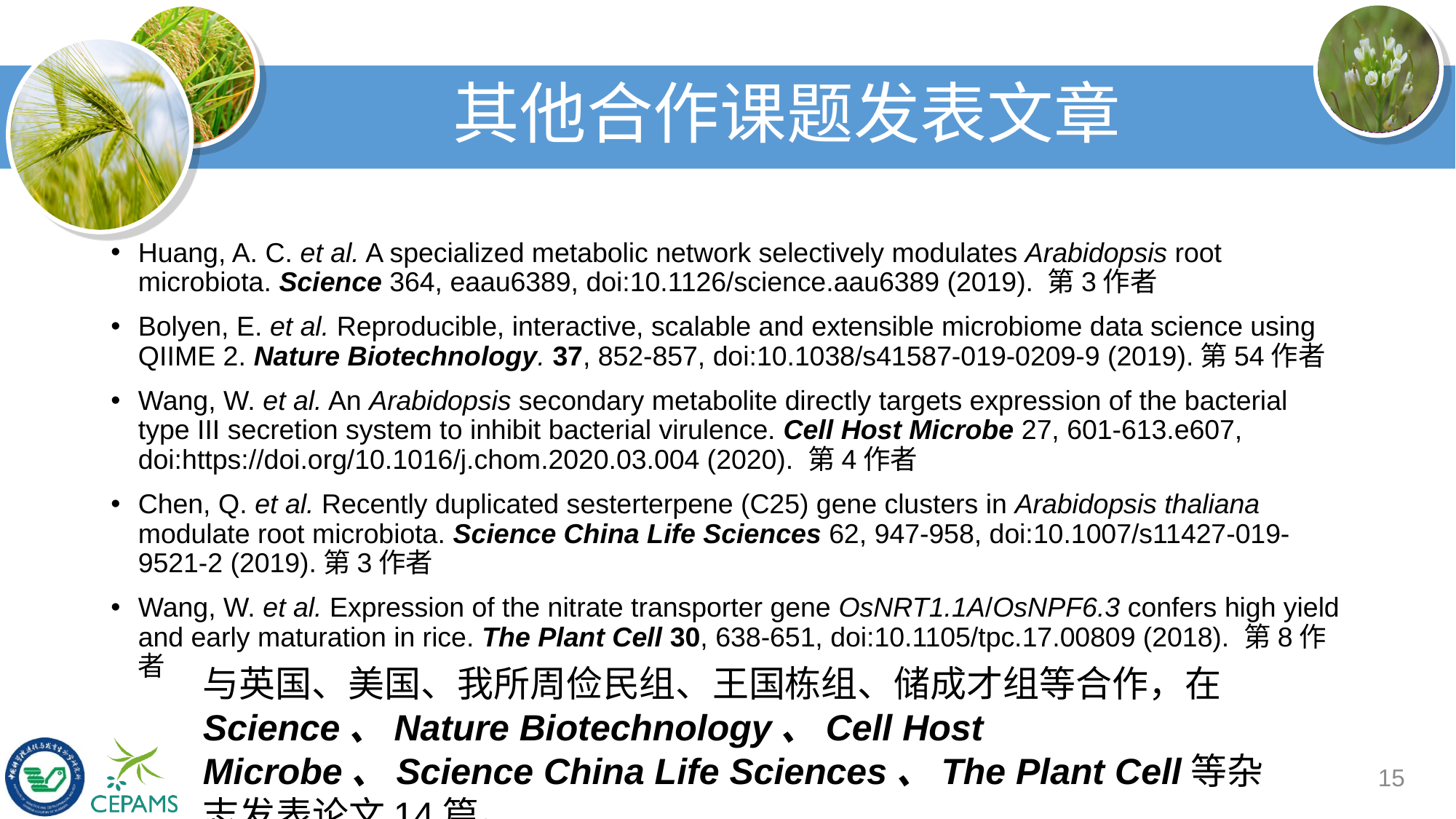

# 其他合作课题发表文章
Huang, A. C. et al. A specialized metabolic network selectively modulates Arabidopsis root microbiota. Science 364, eaau6389, doi:10.1126/science.aau6389 (2019). 第3作者
Bolyen, E. et al. Reproducible, interactive, scalable and extensible microbiome data science using QIIME 2. Nature Biotechnology. 37, 852-857, doi:10.1038/s41587-019-0209-9 (2019).第54作者
Wang, W. et al. An Arabidopsis secondary metabolite directly targets expression of the bacterial type III secretion system to inhibit bacterial virulence. Cell Host Microbe 27, 601-613.e607, doi:https://doi.org/10.1016/j.chom.2020.03.004 (2020). 第4作者
Chen, Q. et al. Recently duplicated sesterterpene (C25) gene clusters in Arabidopsis thaliana modulate root microbiota. Science China Life Sciences 62, 947-958, doi:10.1007/s11427-019-9521-2 (2019).第3作者
Wang, W. et al. Expression of the nitrate transporter gene OsNRT1.1A/OsNPF6.3 confers high yield and early maturation in rice. The Plant Cell 30, 638-651, doi:10.1105/tpc.17.00809 (2018). 第8作者

与英国、美国、我所周俭民组、王国栋组、储成才组等合作，在Science、Nature Biotechnology、Cell Host Microbe、Science China Life Sciences、The Plant Cell等杂志发表论文14篇。
15